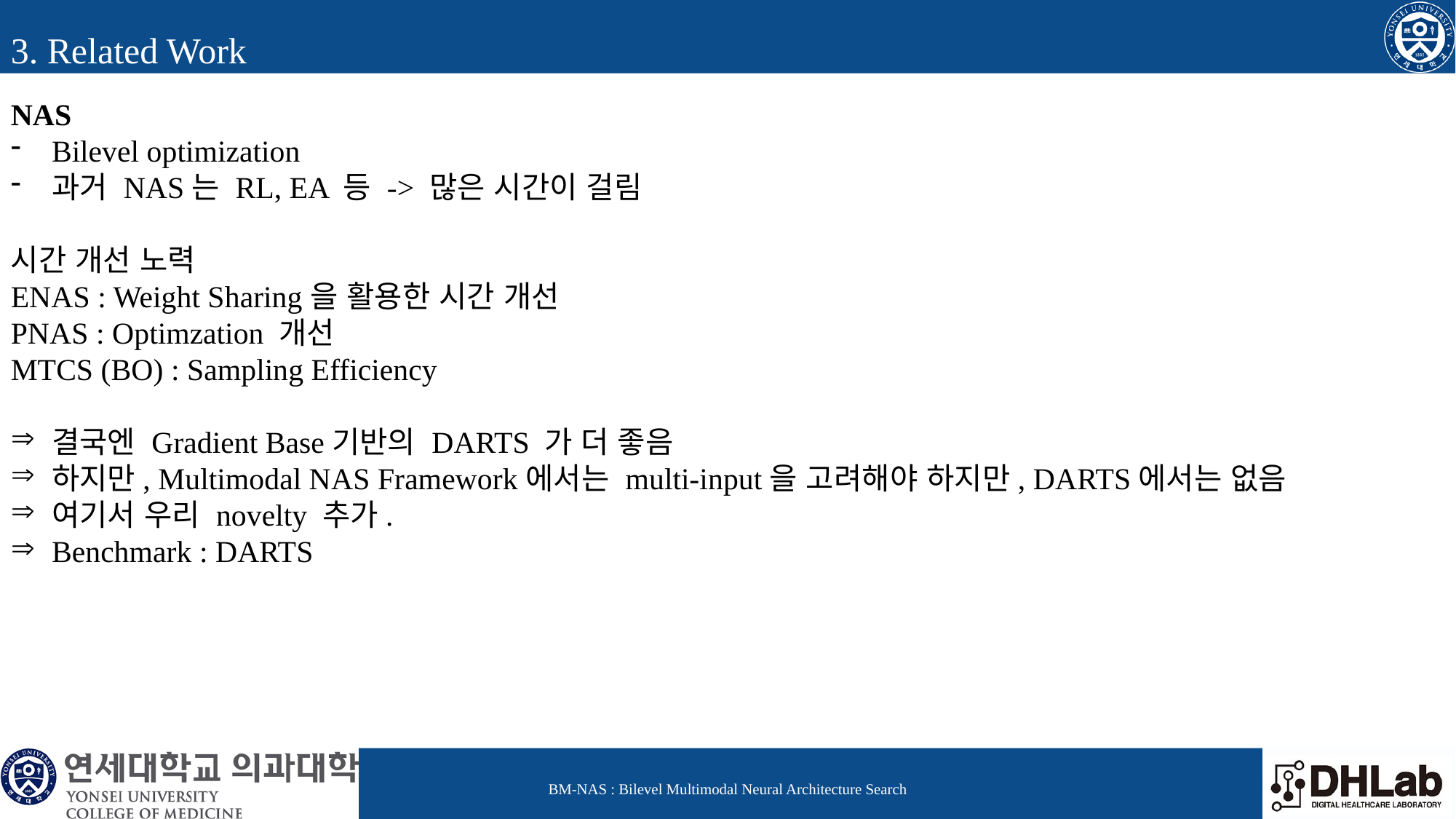

3. Related Work
NAS
Bilevel optimization
과거 NAS는 RL, EA 등 -> 많은 시간이 걸림

시간 개선 노력
ENAS : Weight Sharing을 활용한 시간 개선
PNAS : Optimzation 개선
MTCS (BO) : Sampling Efficiency

결국엔 Gradient Base기반의 DARTS 가 더 좋음
하지만, Multimodal NAS Framework에서는 multi-input을 고려해야 하지만, DARTS에서는 없음
여기서 우리 novelty 추가.
Benchmark : DARTS